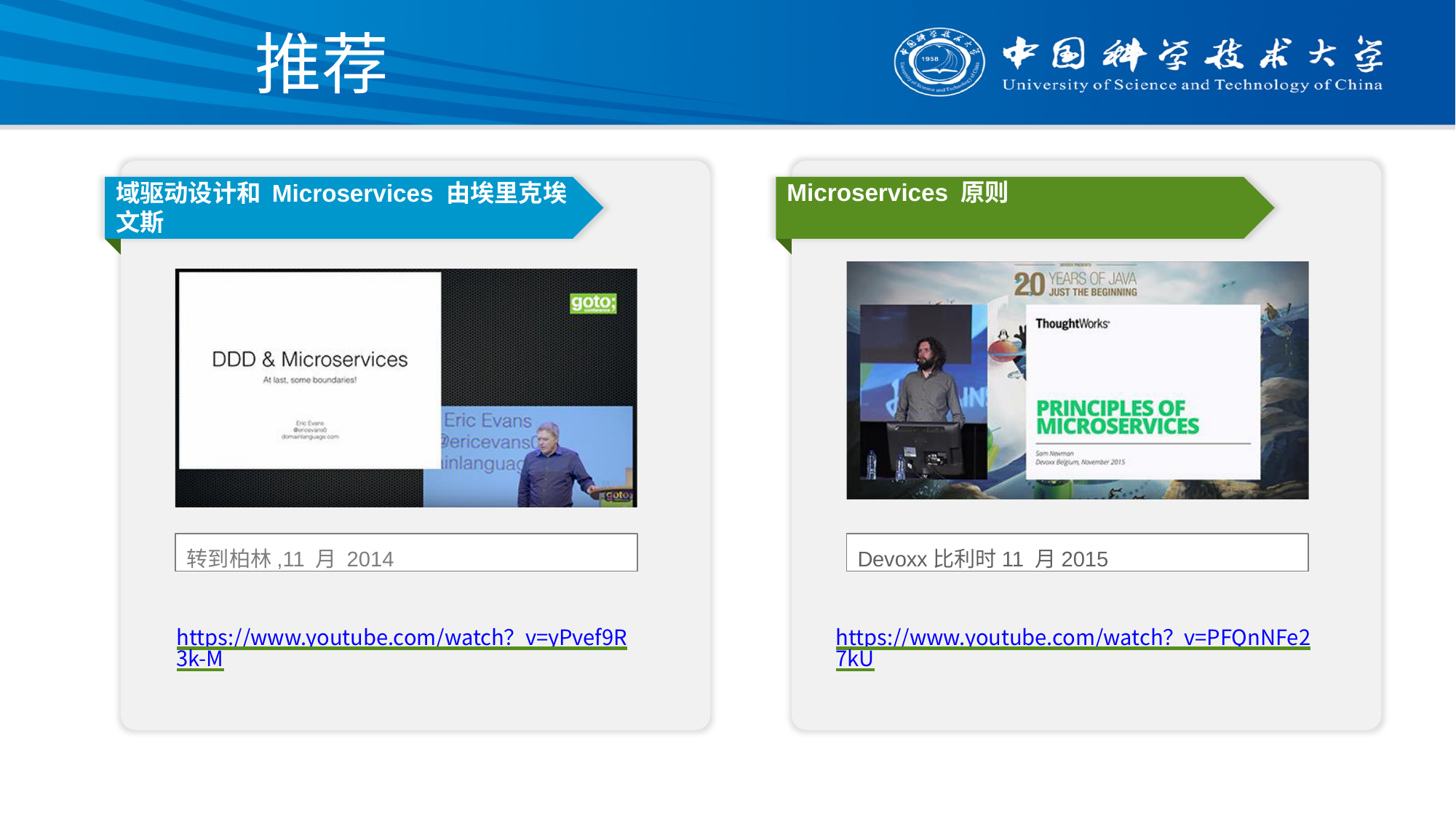

# 推荐

Microservices 原则
域驱动设计和 Microservices 由埃里克埃文斯

转到柏林,11 月 2014
Devoxx比利时11 月2015
https://www.youtube.com/watch？v=yPvef9R3k-M
https://www.youtube.com/watch？v=PFQnNFe27kU